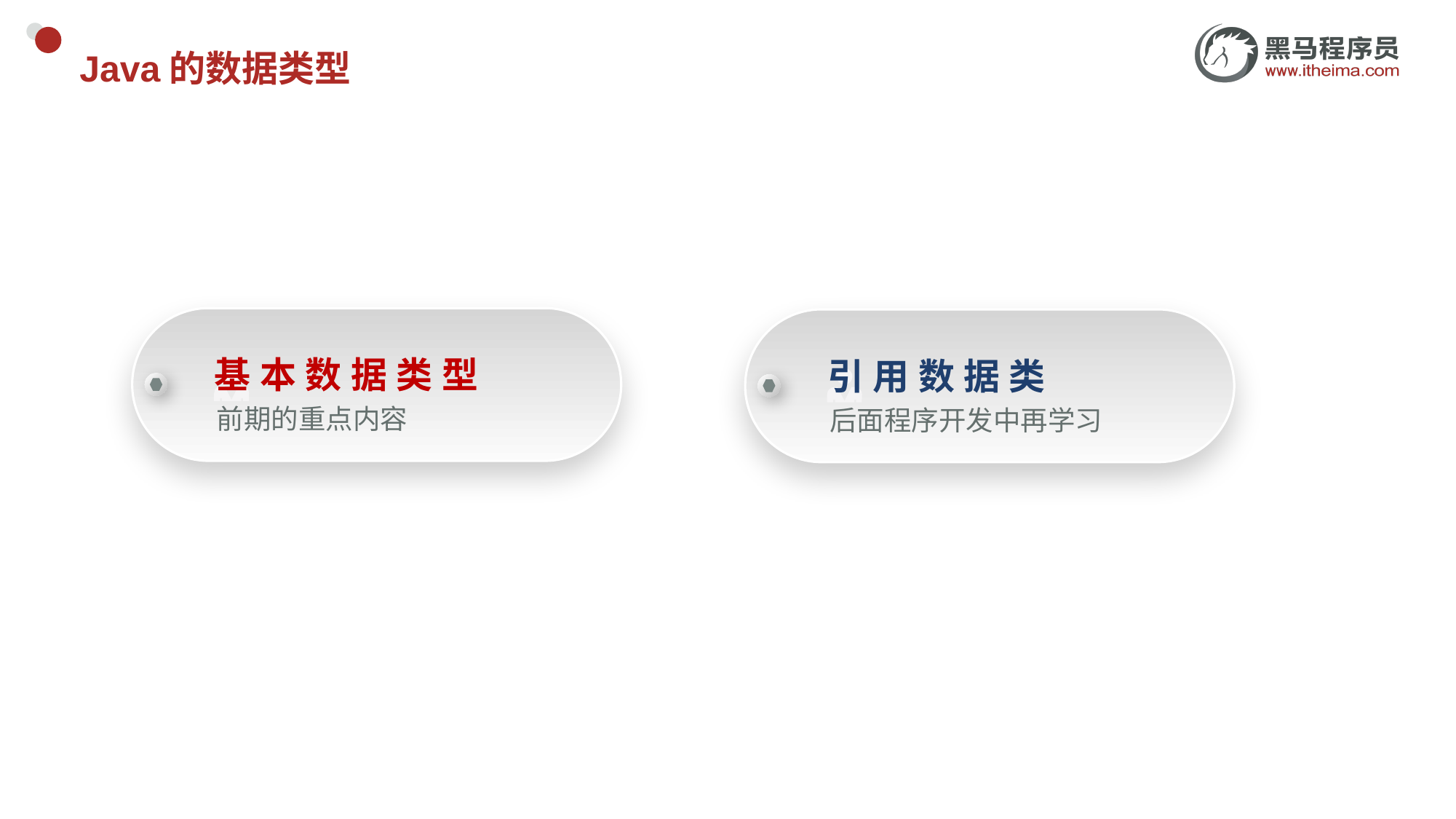

# Java的数据类型

基本数据类型
引用数据类

前期的重点内容
后面程序开发中再学习